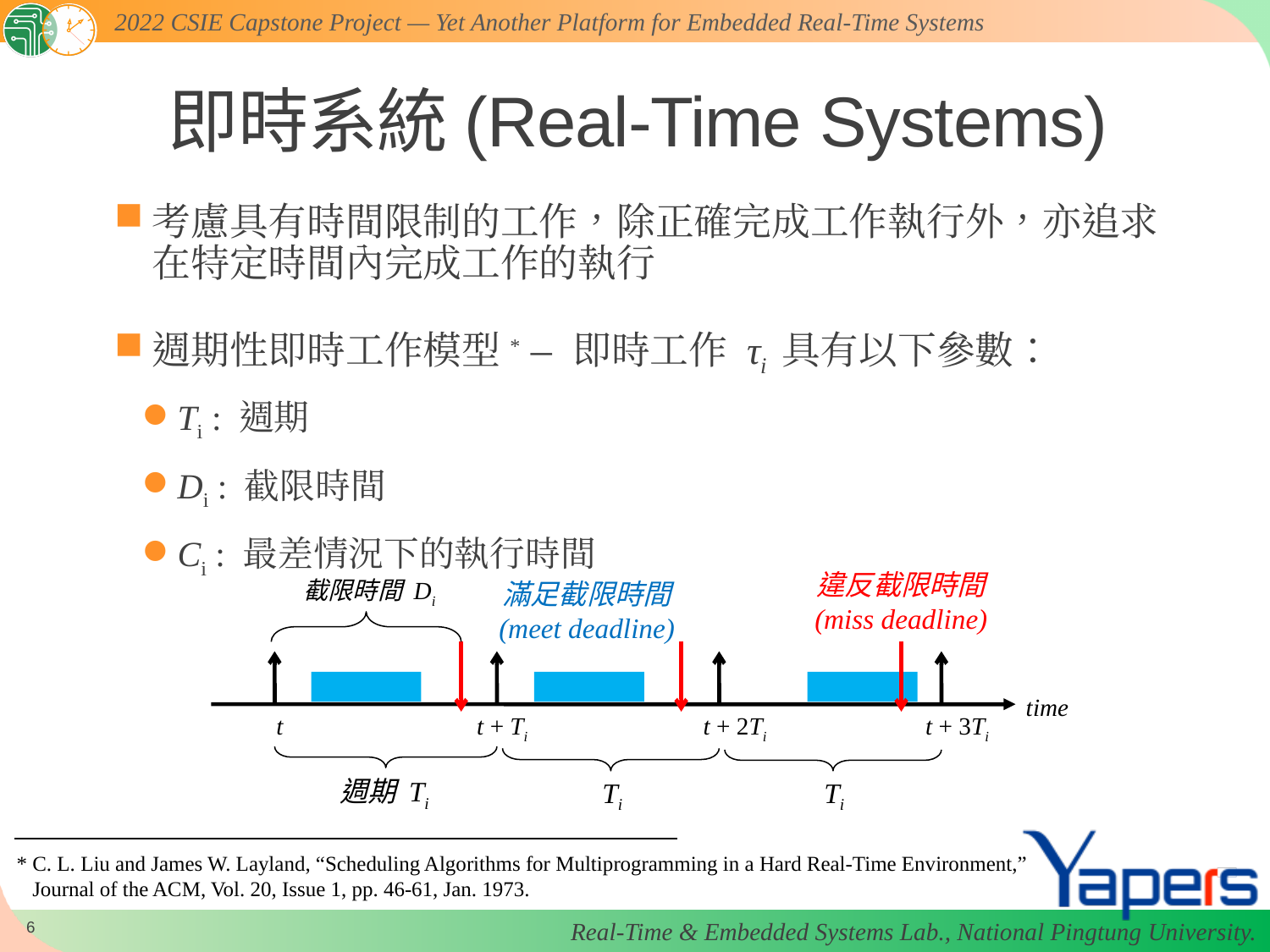

# 即時系統(Real-Time Systems)
考慮具有時間限制的工作，除正確完成工作執行外，亦追求在特定時間內完成工作的執行
週期性即時工作模型* – 即時工作 τi 具有以下參數：
Ti : 週期
Di : 截限時間
Ci : 最差情況下的執行時間

違反截限時間
(miss deadline)
截限時間 Di
滿足截限時間
(meet deadline)

time

t
t + Ti

t + 2Ti

t + 3Ti

週期 Ti
Ti
Ti
* C. L. Liu and James W. Layland, “Scheduling Algorithms for Multiprogramming in a Hard Real-Time Environment,”
   Journal of the ACM, Vol. 20, Issue 1, pp. 46-61, Jan. 1973.
6